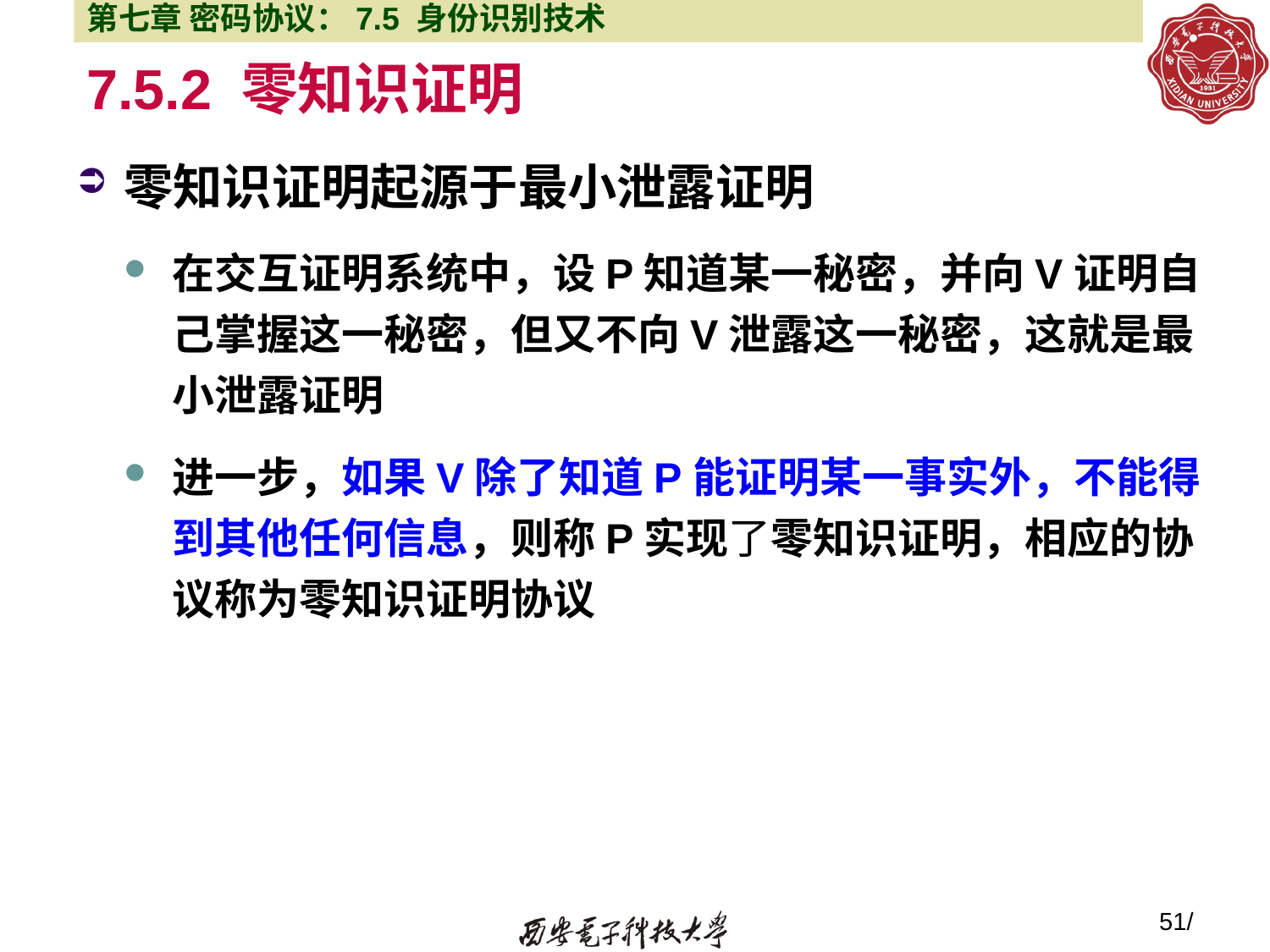

第七章 密码协议：7.5 身份识别技术
# 7.5.2 零知识证明
零知识证明起源于最小泄露证明
在交互证明系统中，设P知道某一秘密，并向V证明自己掌握这一秘密，但又不向V泄露这一秘密，这就是最小泄露证明
进一步，如果V除了知道P能证明某一事实外，不能得到其他任何信息，则称P实现了零知识证明，相应的协议称为零知识证明协议
51/